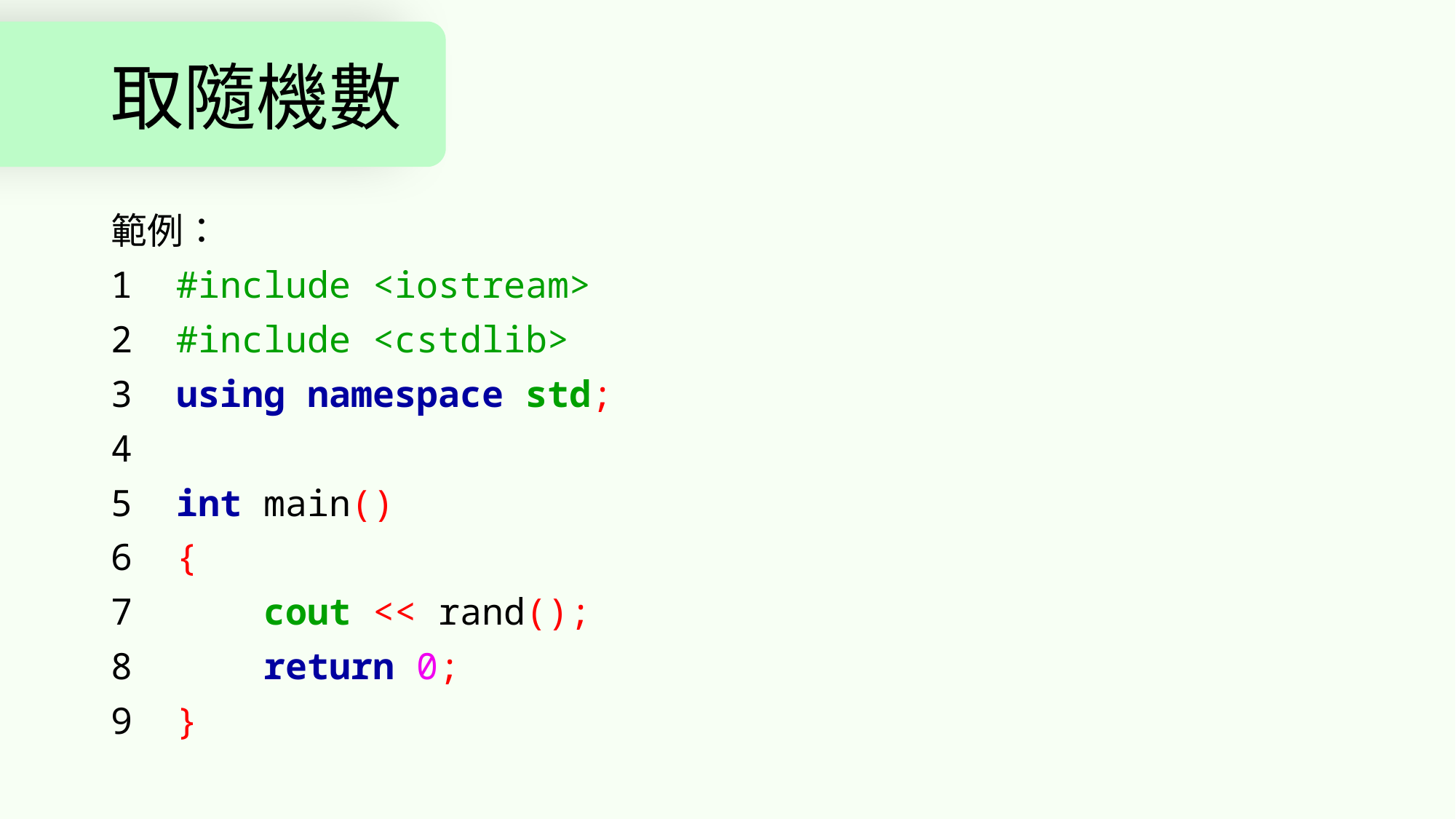

# 取隨機數
範例：
1  #include <iostream>
2  #include <cstdlib>
3  using namespace std;
4
5  int main()
6  {
7      cout << rand();
8      return 0;
9  }